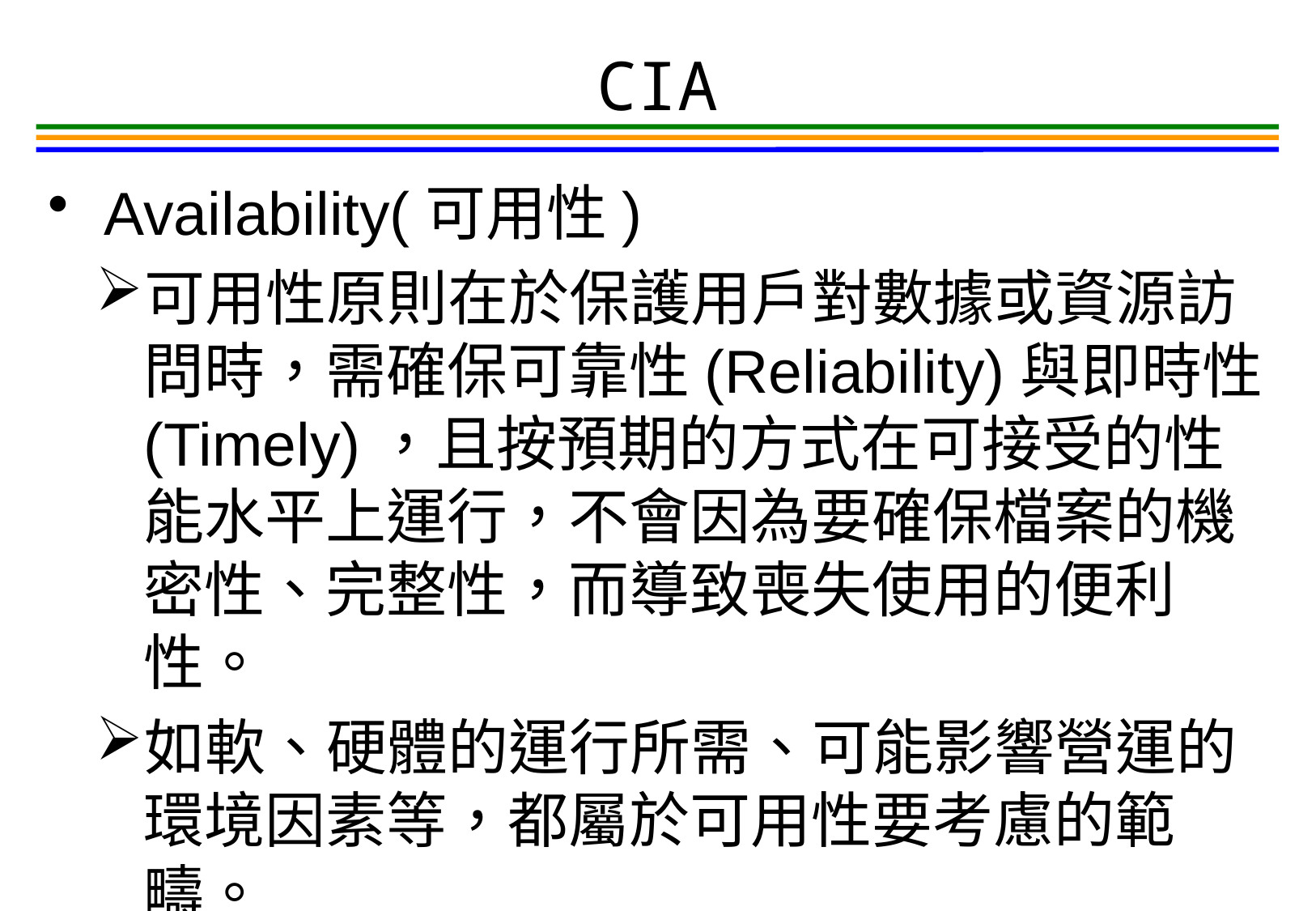

# CIA
Availability(可用性)
可用性原則在於保護用戶對數據或資源訪問時，需確保可靠性(Reliability)與即時性(Timely)，且按預期的方式在可接受的性能水平上運行，不會因為要確保檔案的機密性、完整性，而導致喪失使用的便利性。
如軟、硬體的運行所需、可能影響營運的環境因素等，都屬於可用性要考慮的範疇。